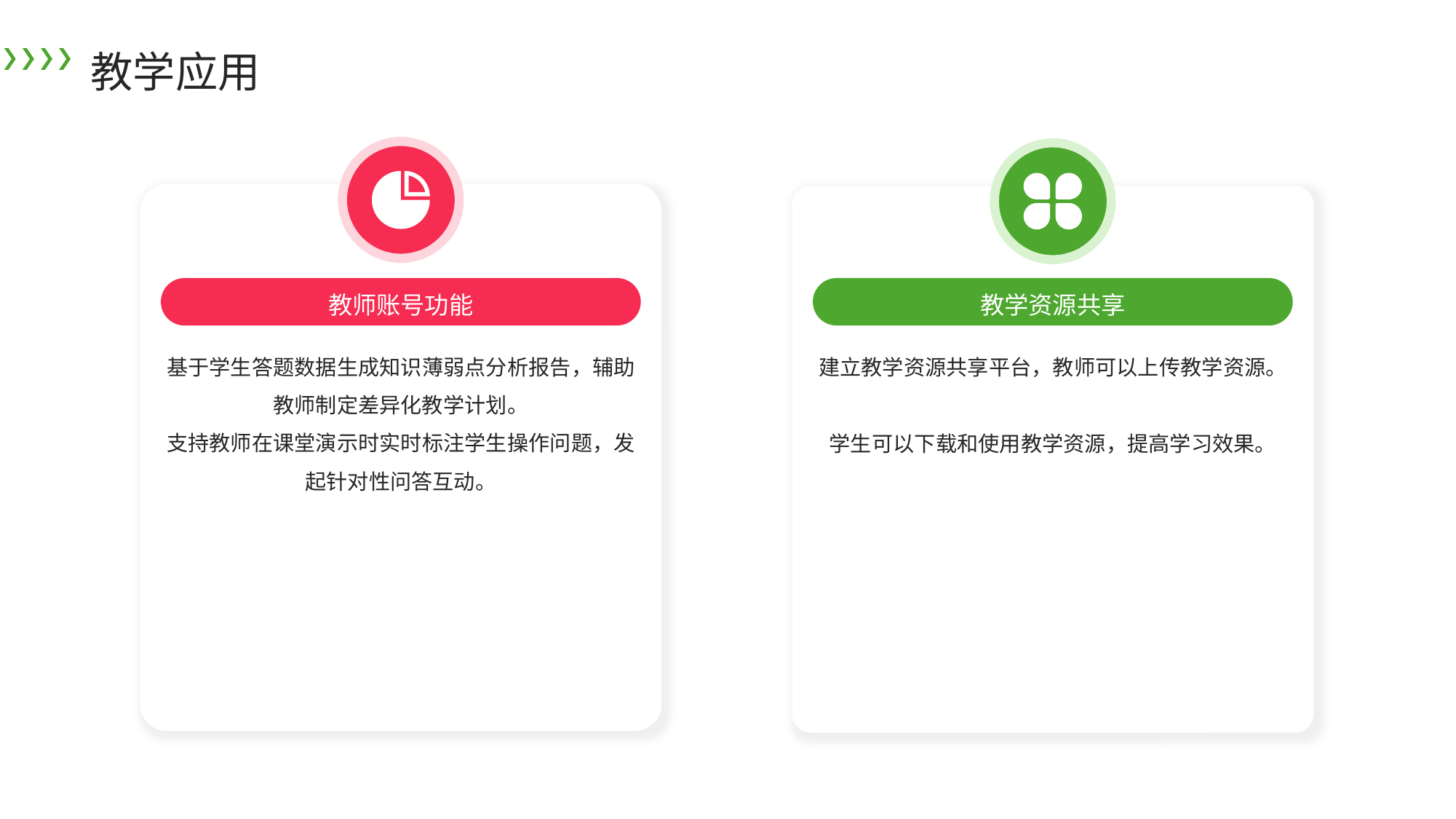

教学应用

教师账号功能
教学资源共享
基于学生答题数据生成知识薄弱点分析报告，辅助教师制定差异化教学计划。
支持教师在课堂演示时实时标注学生操作问题，发起针对性问答互动。
建立教学资源共享平台，教师可以上传教学资源。

学生可以下载和使用教学资源，提高学习效果。